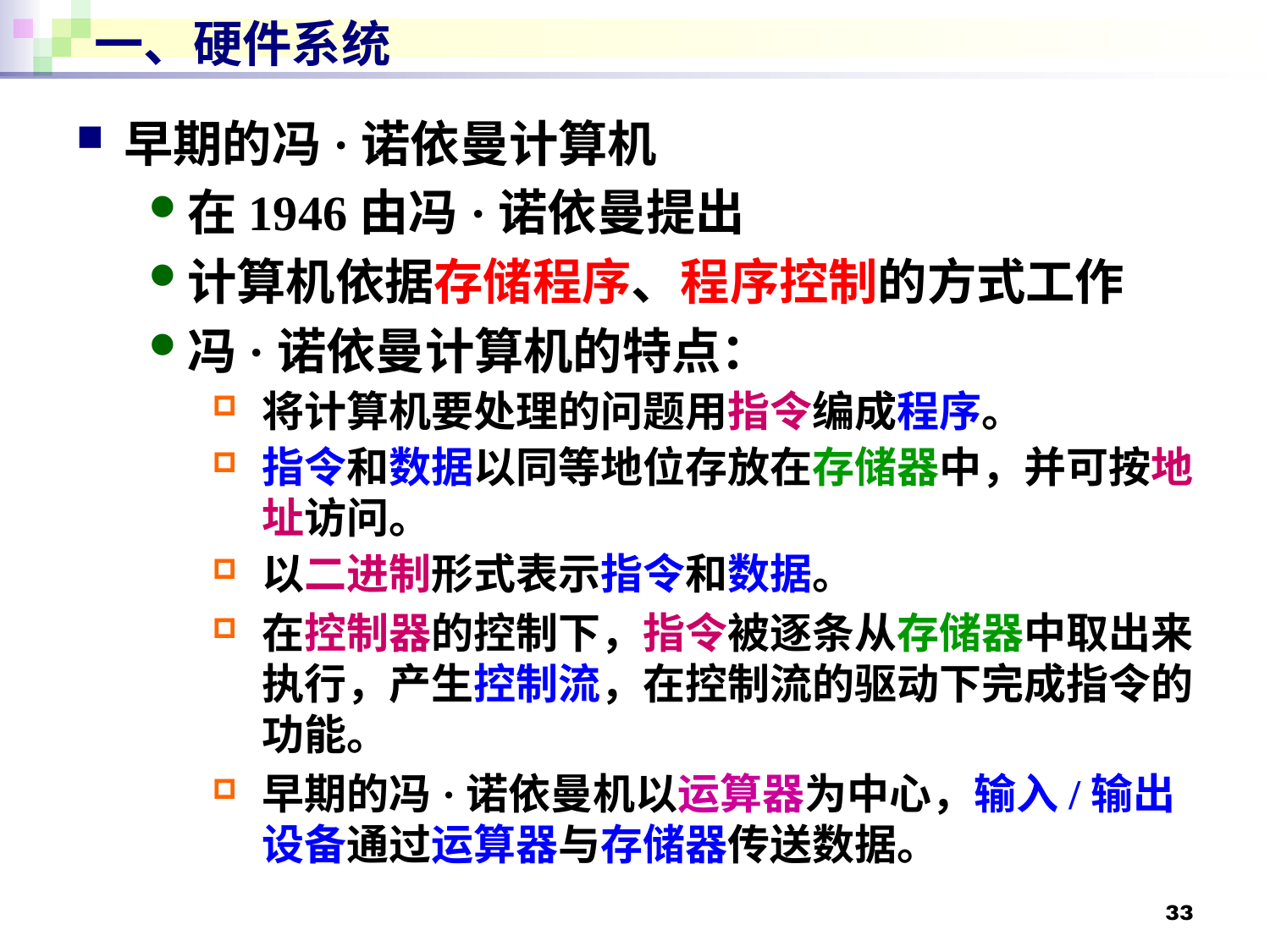

# 一、硬件系统
早期的冯·诺依曼计算机
在1946由冯·诺依曼提出
计算机依据存储程序、程序控制的方式工作
冯·诺依曼计算机的特点：
将计算机要处理的问题用指令编成程序。
指令和数据以同等地位存放在存储器中，并可按地址访问。
以二进制形式表示指令和数据。
在控制器的控制下，指令被逐条从存储器中取出来执行，产生控制流，在控制流的驱动下完成指令的功能。
早期的冯·诺依曼机以运算器为中心，输入/输出设备通过运算器与存储器传送数据。
33